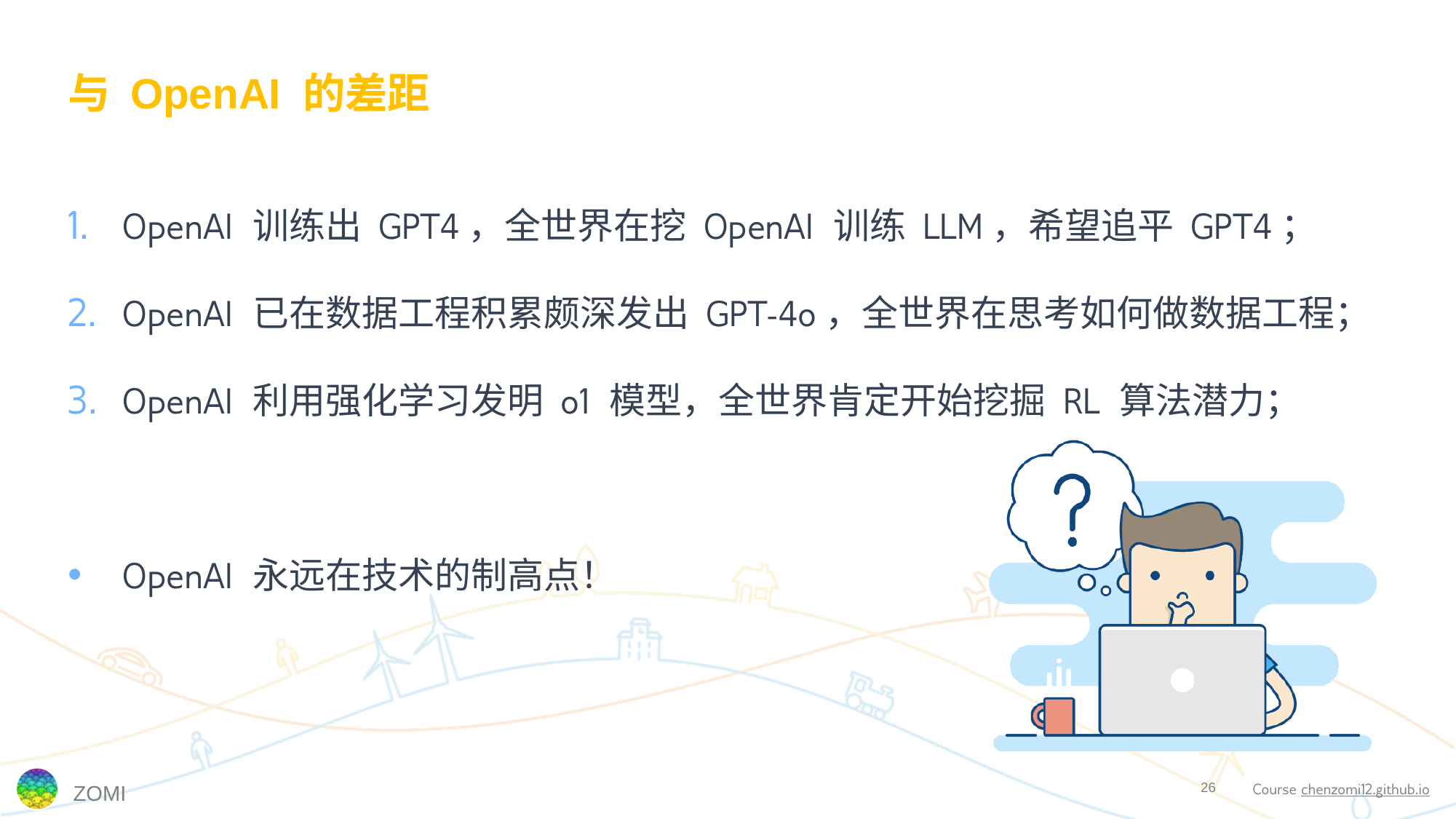

# 与 OpenAI 的差距
OpenAI 训练出 GPT4，全世界在挖 OpenAI 训练 LLM，希望追平 GPT4；
OpenAI 已在数据工程积累颇深发出 GPT-4o，全世界在思考如何做数据工程；
OpenAI 利用强化学习发明 o1 模型，全世界肯定开始挖掘 RL 算法潜力；

OpenAI 永远在技术的制高点！